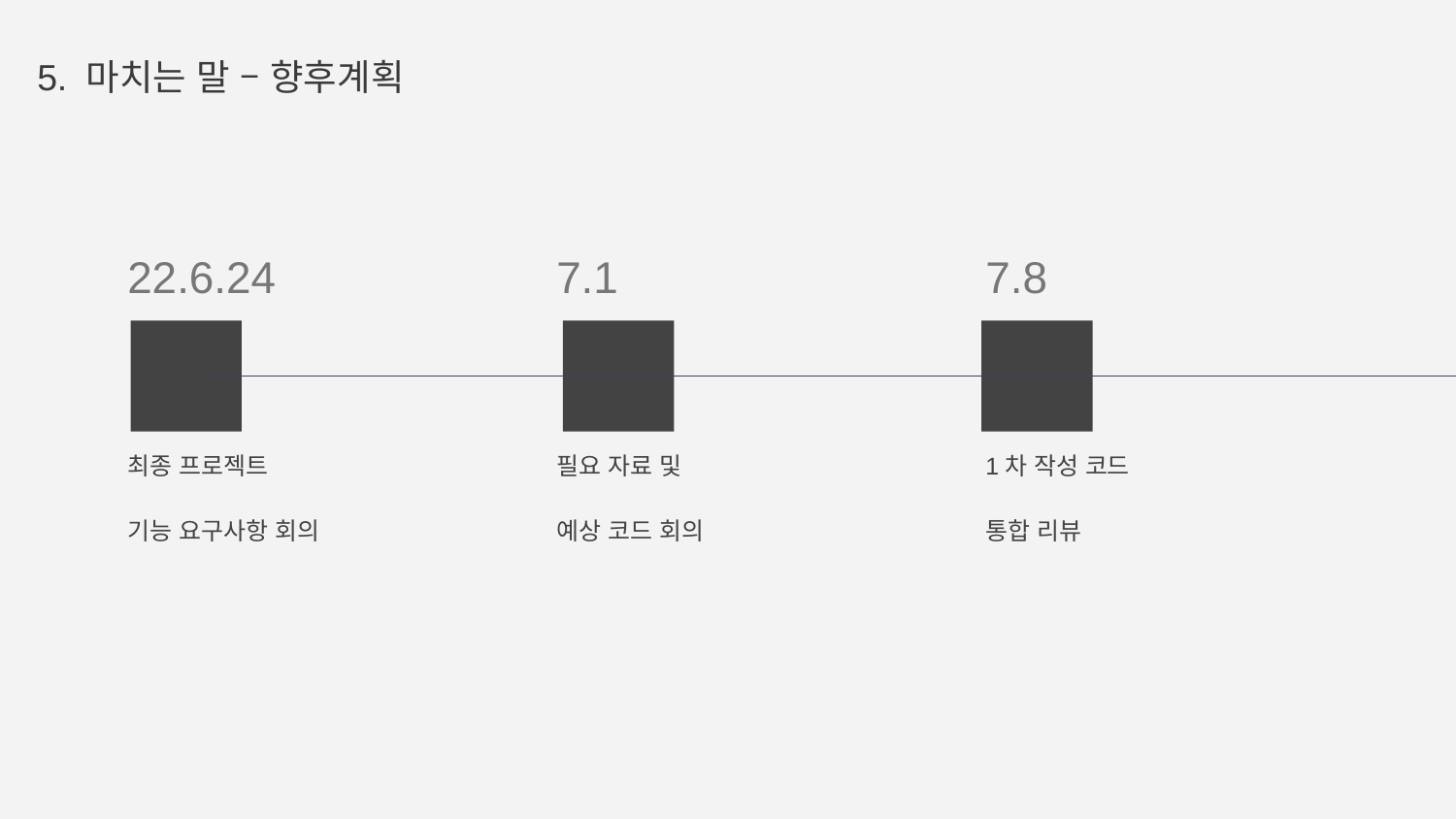

5. 마치는 말 – 향후계획
22.6.24
7.1
7.8

Mercury
Venus
Mars
최종 프로젝트
기능 요구사항 회의

필요 자료 및
예상 코드 회의
1차 작성 코드
통합 리뷰